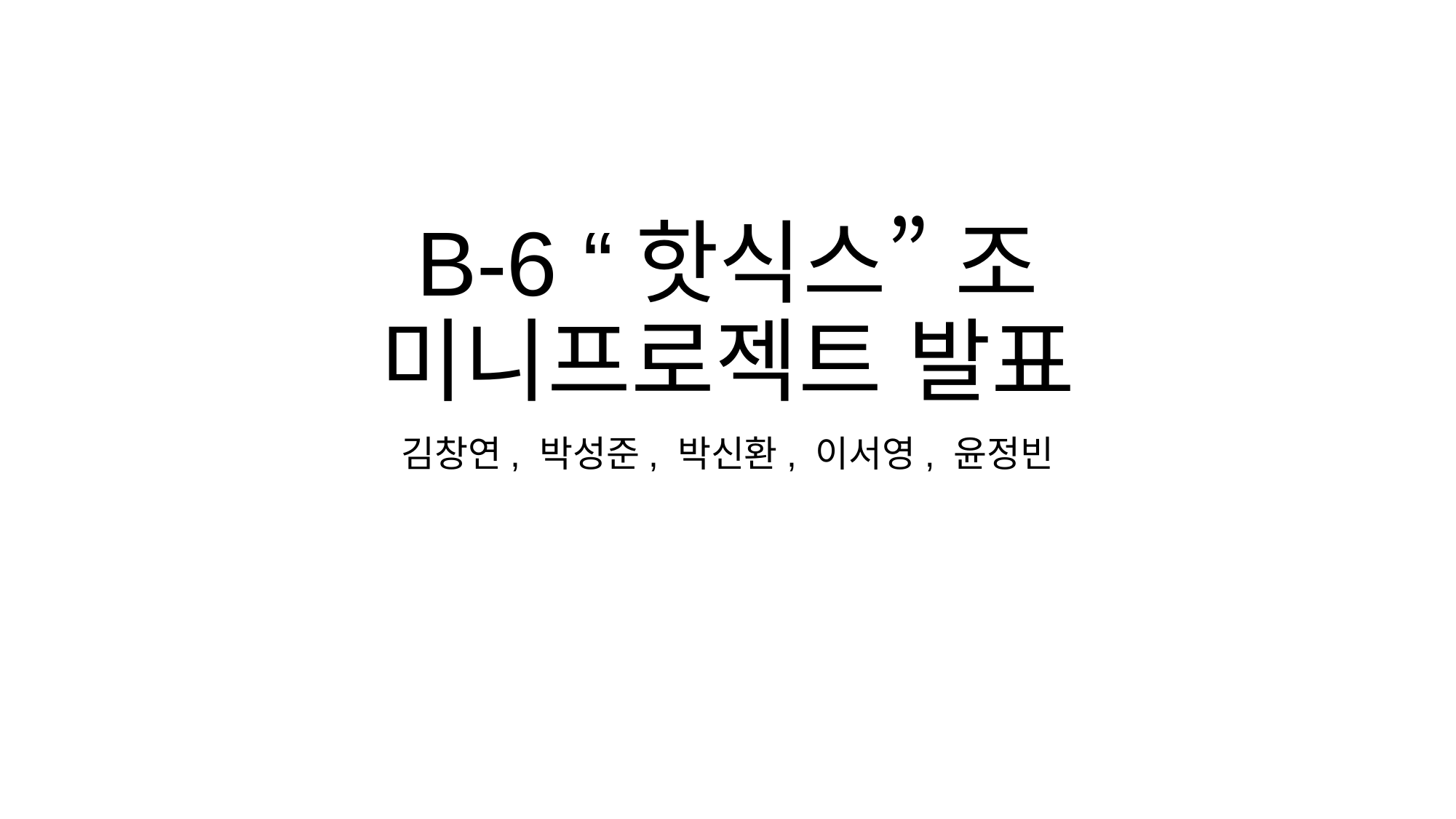

# B-6 “핫식스” 조 미니프로젝트 발표
김창연, 박성준, 박신환, 이서영, 윤정빈